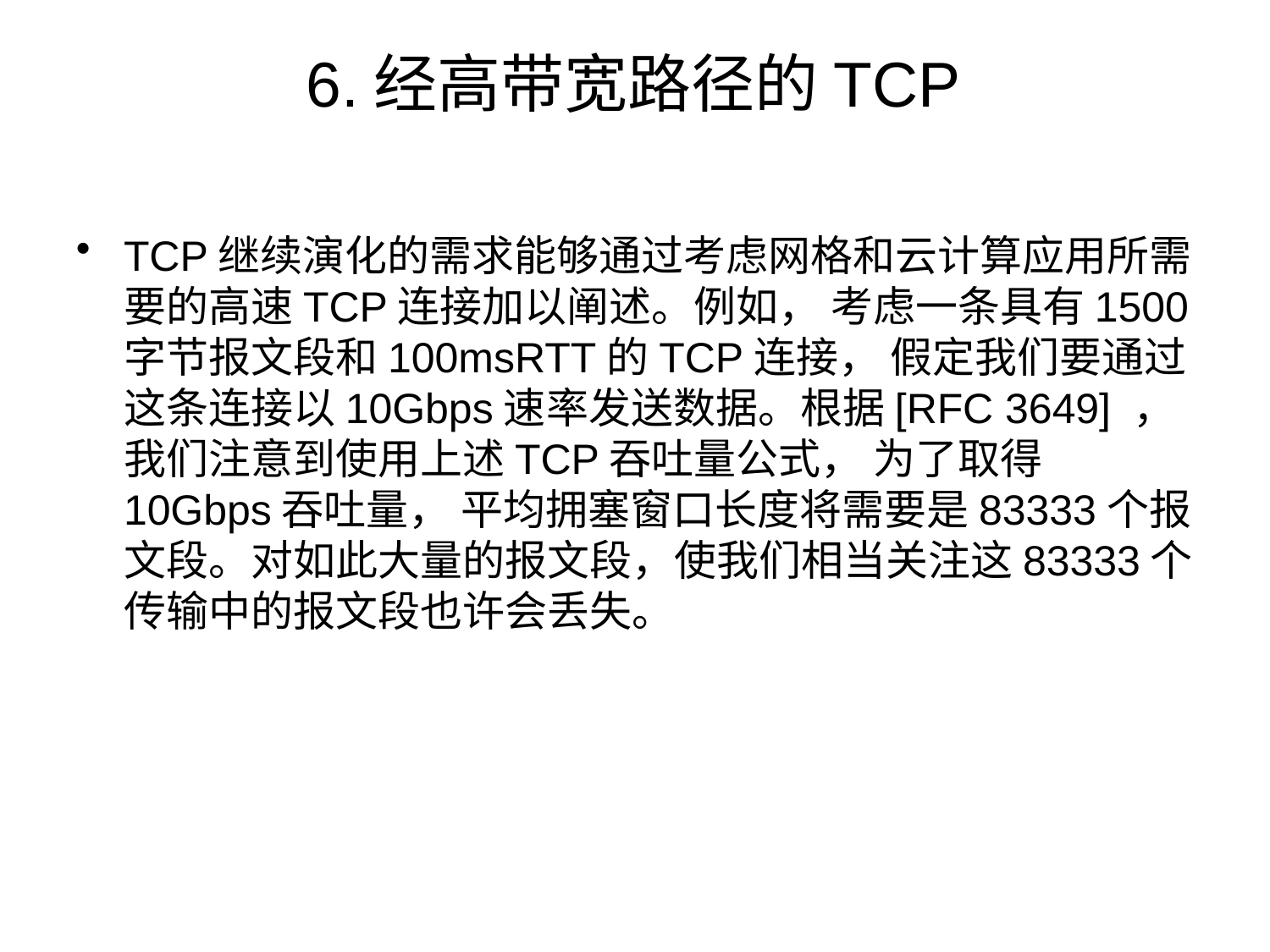

# 6.经高带宽路径的TCP
TCP继续演化的需求能够通过考虑网格和云计算应用所需要的高速TCP连接加以阐述。例如， 考虑一条具有1500字节报文段和100msRTT的TCP连接， 假定我们要通过这条连接以10Gbps速率发送数据。根据[RFC 3649] ， 我们注意到使用上述TCP吞吐量公式， 为了取得10Gbps吞吐量， 平均拥塞窗口长度将需要是83333个报文段。对如此大量的报文段，使我们相当关注这83333个传输中的报文段也许会丢失。